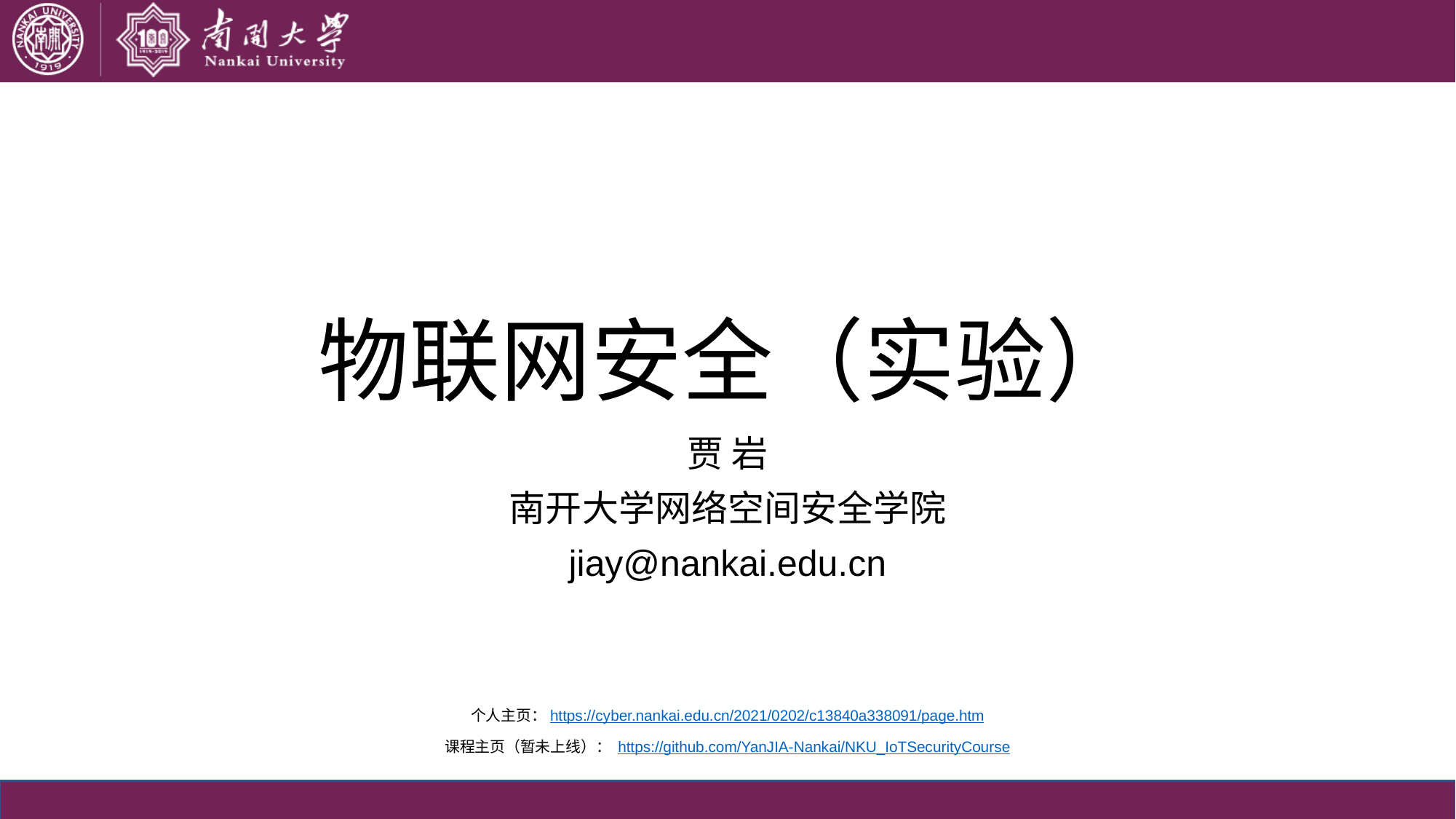

# 物联网安全（实验）
贾 岩
南开大学网络空间安全学院
jiay@nankai.edu.cn

个人主页：https://cyber.nankai.edu.cn/2021/0202/c13840a338091/page.htm
课程主页（暂未上线）： https://github.com/YanJIA-Nankai/NKU_IoTSecurityCourse